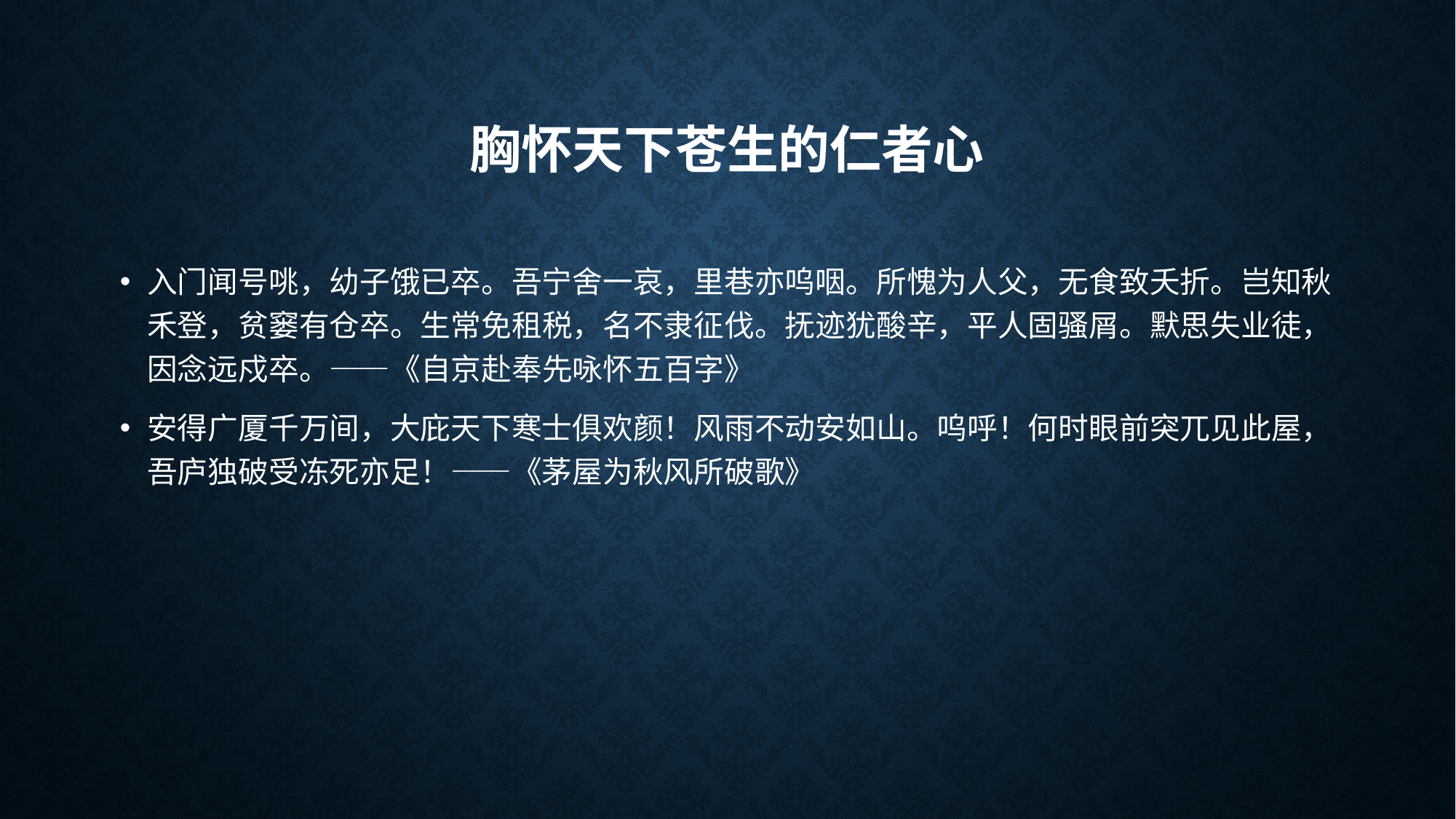

# 胸怀天下苍生的仁者心
入门闻号咷，幼子饿已卒。吾宁舍一哀，里巷亦呜咽。所愧为人父，无食致夭折。岂知秋禾登，贫窭有仓卒。生常免租税，名不隶征伐。抚迹犹酸辛，平人固骚屑。默思失业徒，因念远戍卒。——《自京赴奉先咏怀五百字》
安得广厦千万间，大庇天下寒士俱欢颜！风雨不动安如山。呜呼！何时眼前突兀见此屋，吾庐独破受冻死亦足！——《茅屋为秋风所破歌》